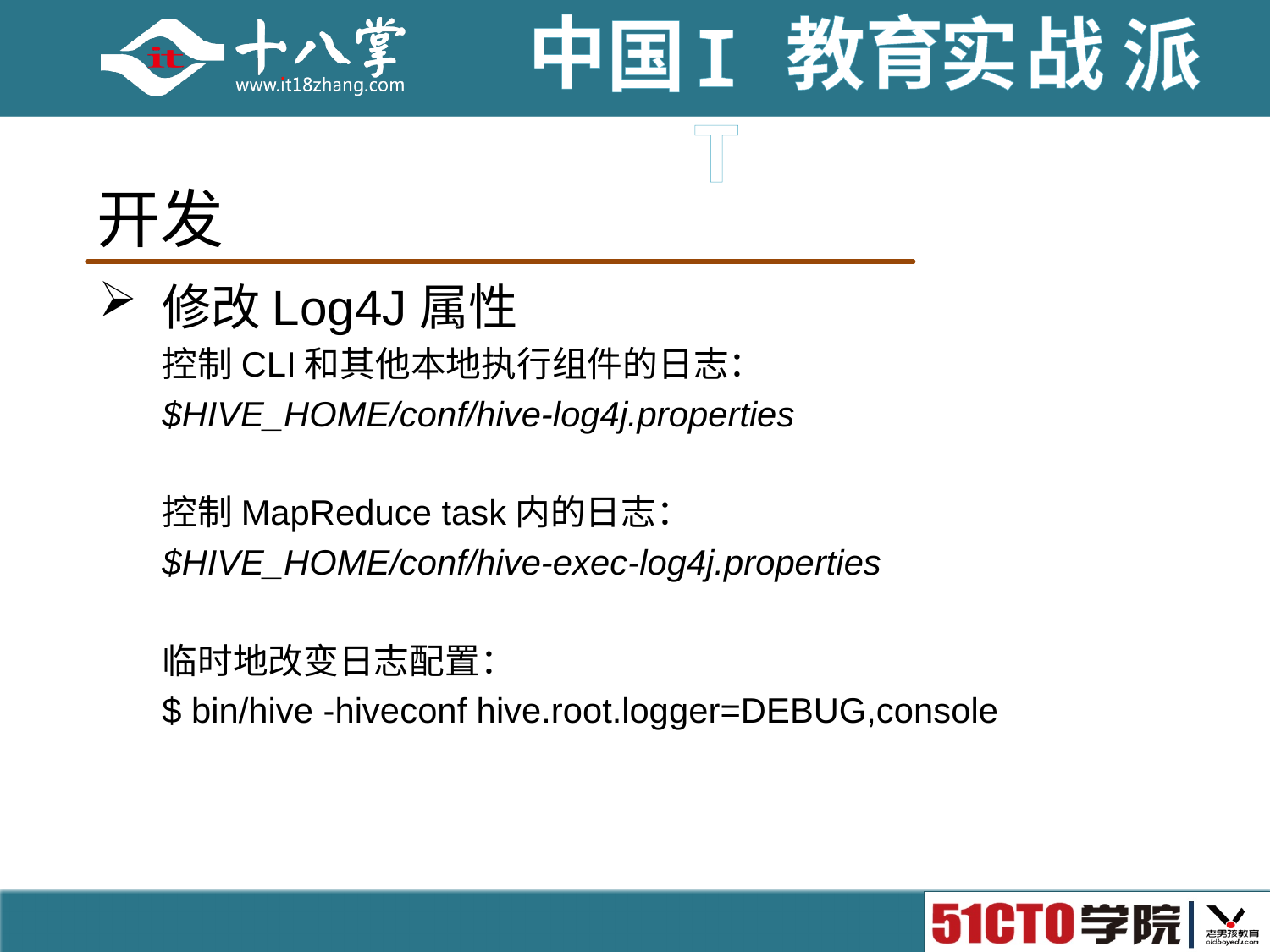

# 开发
修改Log4J属性
控制CLI和其他本地执行组件的日志：
$HIVE_HOME/conf/hive-log4j.properties

控制MapReduce task内的日志：
$HIVE_HOME/conf/hive-exec-log4j.properties

临时地改变日志配置：
$ bin/hive -hiveconf hive.root.logger=DEBUG,console